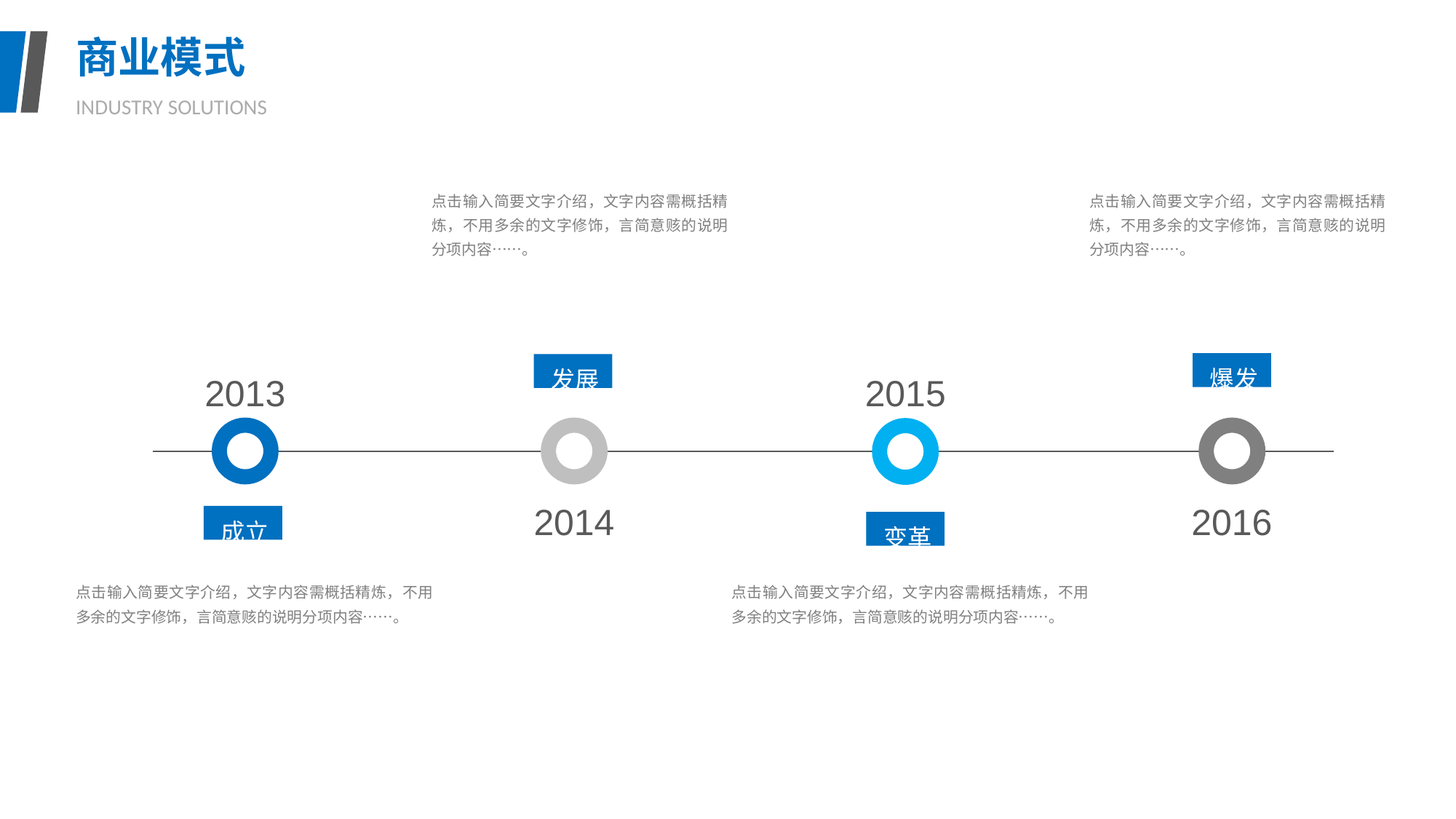

商业模式

INDUSTRY SOLUTIONS
点击输入简要文字介绍，文字内容需概括精炼，不用多余的文字修饰，言简意赅的说明分项内容……。
点击输入简要文字介绍，文字内容需概括精炼，不用多余的文字修饰，言简意赅的说明分项内容……。
爆发

2016
发展

2014
2013

成立

2015

变革

点击输入简要文字介绍，文字内容需概括精炼，不用多余的文字修饰，言简意赅的说明分项内容……。
点击输入简要文字介绍，文字内容需概括精炼，不用多余的文字修饰，言简意赅的说明分项内容……。